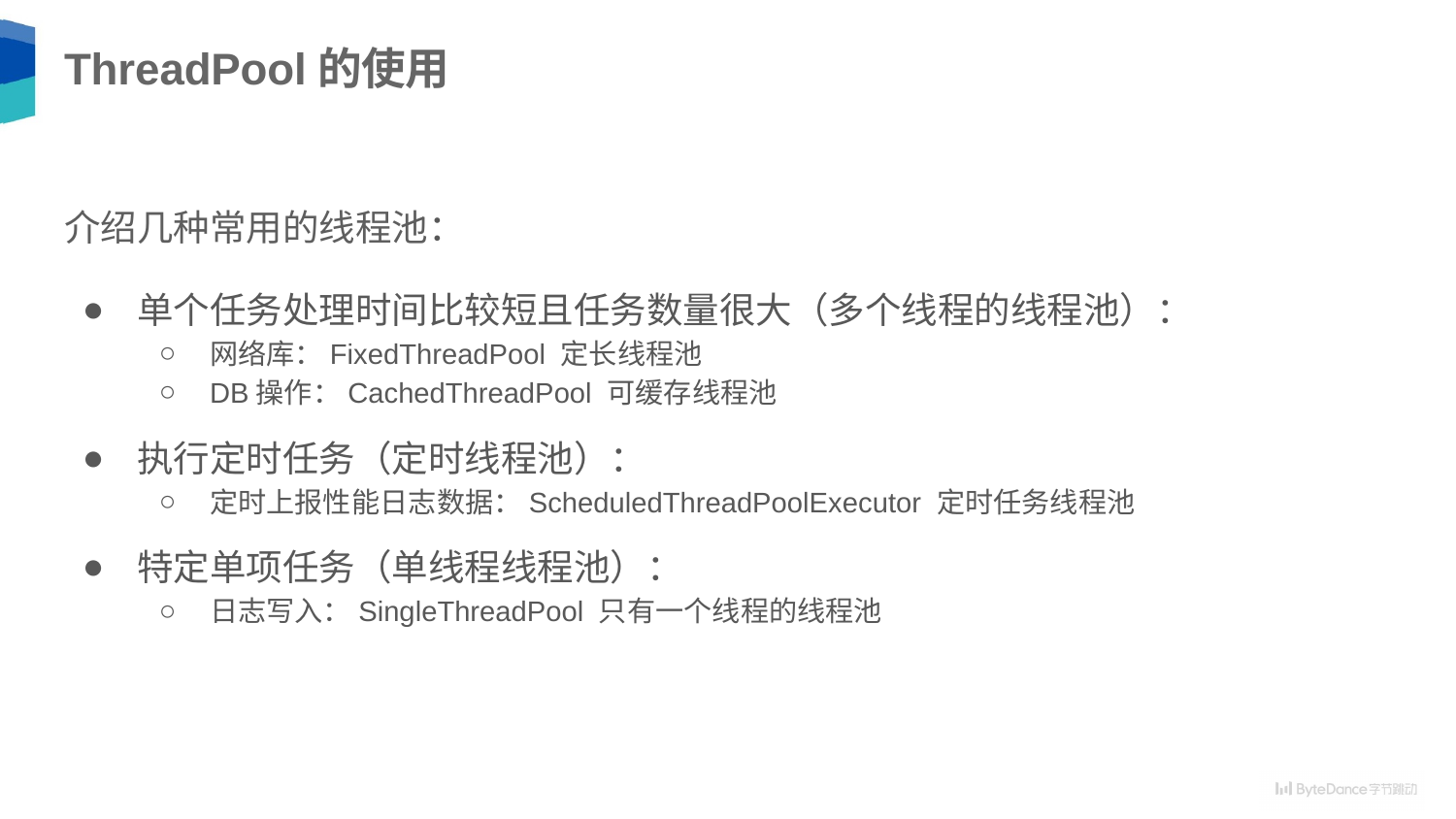

# ThreadPool的使用
介绍几种常用的线程池：
单个任务处理时间比较短且任务数量很大（多个线程的线程池）：
网络库：FixedThreadPool 定长线程池
DB操作：CachedThreadPool 可缓存线程池
执行定时任务（定时线程池）：
定时上报性能日志数据：ScheduledThreadPoolExecutor 定时任务线程池
特定单项任务（单线程线程池）：
日志写入：SingleThreadPool 只有一个线程的线程池